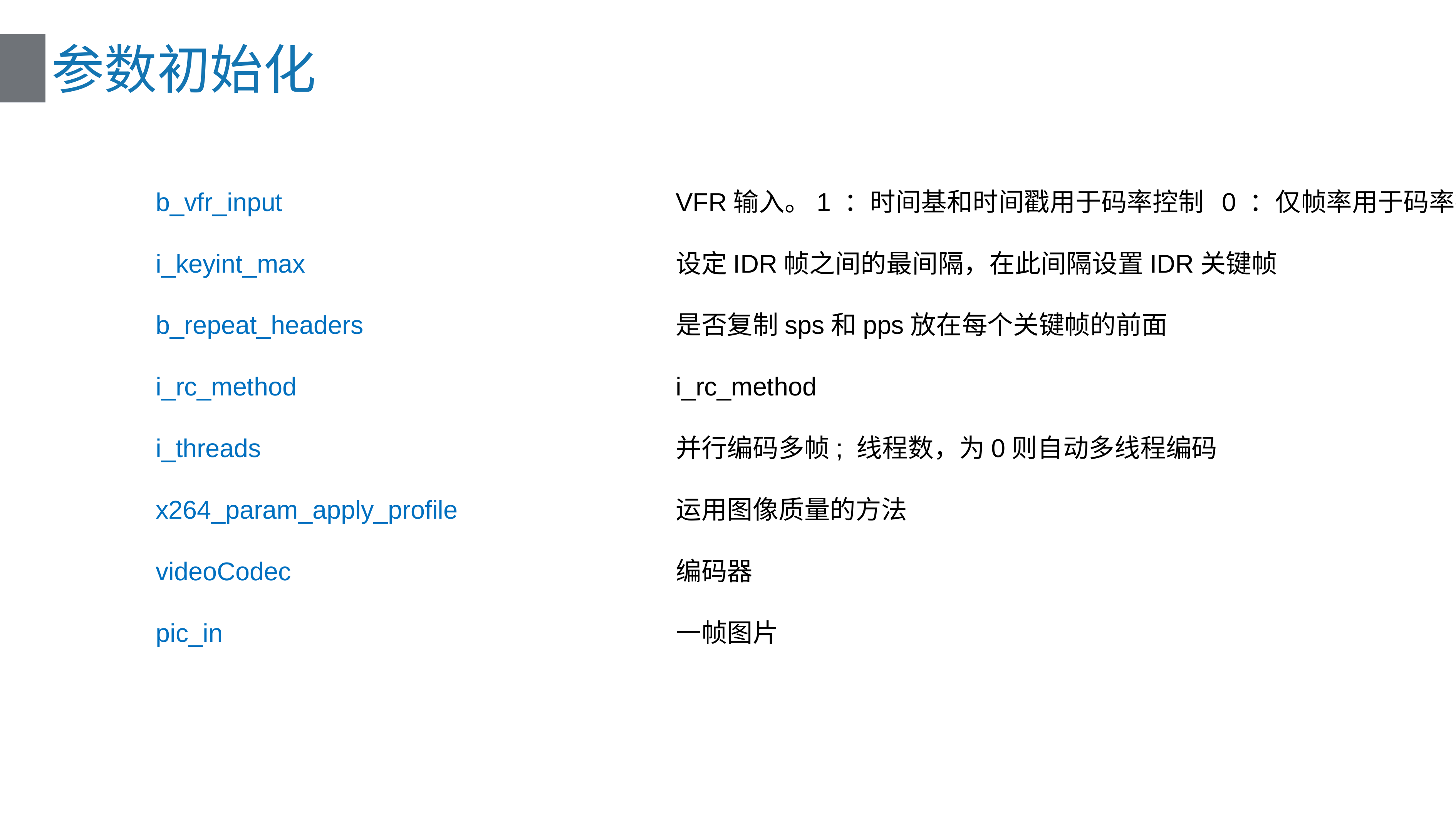

# 参数初始化
VFR输入。1 ：时间基和时间戳用于码率控制  0 ：仅帧率用于码率控制

设定IDR帧之间的最间隔，在此间隔设置IDR关键帧

是否复制sps和pps放在每个关键帧的前面

i_rc_method

并行编码多帧; 线程数，为0则自动多线程编码

运用图像质量的方法

编码器

一帧图片
b_vfr_input

i_keyint_max

b_repeat_headers

i_rc_method

i_threads

x264_param_apply_profile

videoCodec

pic_in